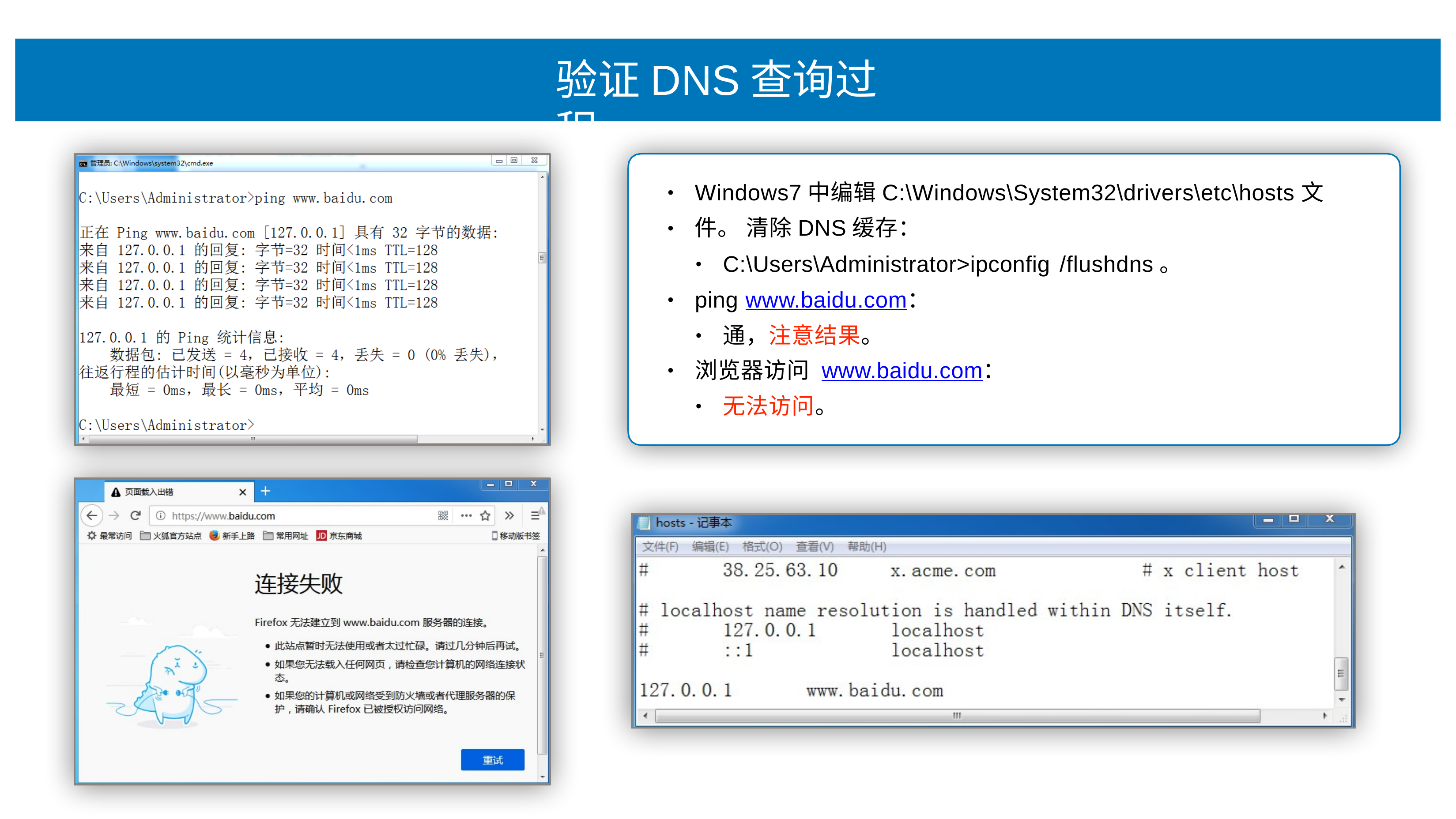

# 验证DNS查询过程

Windows7中编辑C:\Windows\System32\drivers\etc\hosts⽂件。 清除DNS缓存：
•
•
C:\Users\Administrator>ipconfig /flushdns。
•
ping www.baidu.com：
•
通，注意结果。
•
浏览器访问 www.baidu.com：
•
⽆法访问。
•